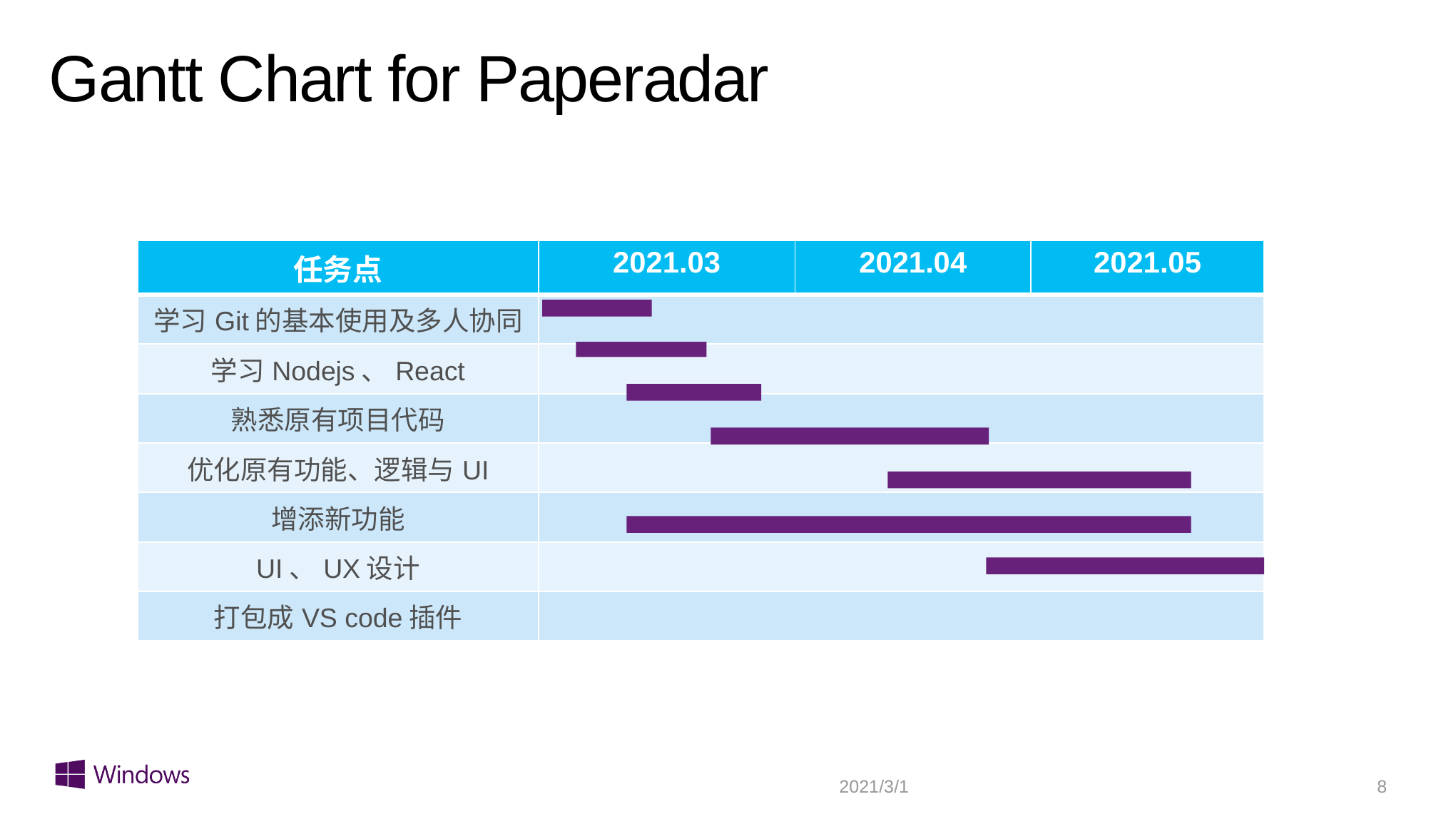

# Gantt Chart for Paperadar
| 任务点 | 2021.03 | 2021.04 | 2021.05 |
| --- | --- | --- | --- |
| 学习Git的基本使用及多人协同 |  |  |  |
| 学习Nodejs、React |  |  |  |
| 熟悉原有项目代码 |  |  |  |
| 优化原有功能、逻辑与UI |  |  |  |
| 增添新功能 |  |  |  |
| UI、UX设计 |  |  |  |
| 打包成VS code插件 |  |  |  |

2021/3/1
8